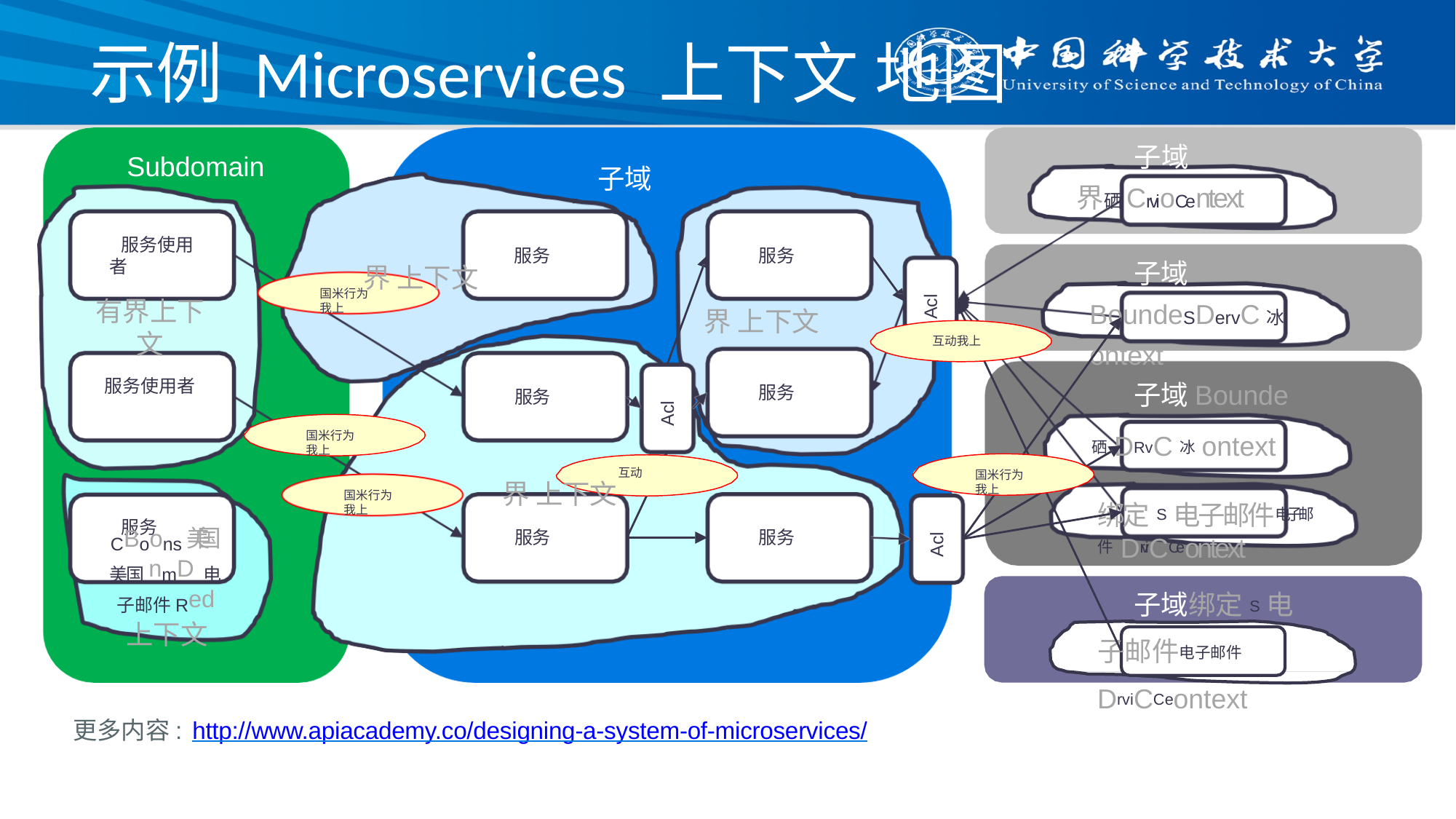

# 示例 Microservices 上下文 地图

子域
界硒CrvioCentext
Subdomain
子域
服务使用者
服务
服务
子域BoundeSDervC冰ontext

界 上下文
Acl
国米行为我上
有界上下文
服务使用者

界 上下文

互动我上
子域Bounde硒DRvC冰ontext
服务
服务
Acl

国米行为我上

国米行为我上
互动
界 上下文
服务
国米行为我上
绑定S电子邮件电子邮件DrviCCeontext

服务
Acl
服务
CBoons美国美国nmD电子邮件Red
上下文

子域绑定S电子邮件电子邮件DrviCCeontext

更多内容: http://www.apiacademy.co/designing-a-system-of-microservices/